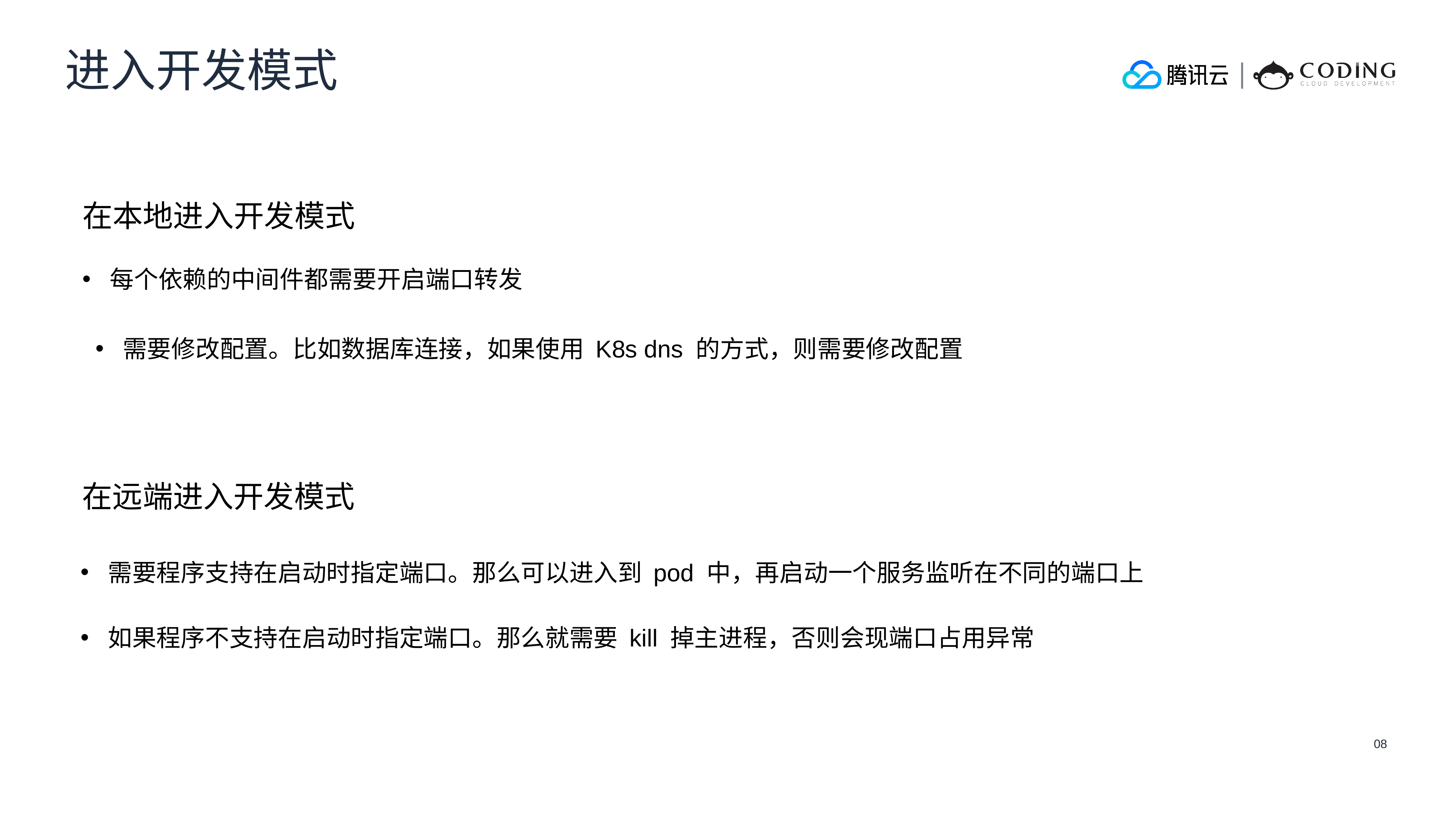

进入开发模式
在本地进入开发模式
每个依赖的中间件都需要开启端口转发
需要修改配置。比如数据库连接，如果使用 K8s dns 的方式，则需要修改配置
在远端进入开发模式
需要程序支持在启动时指定端口。那么可以进入到 pod 中，再启动一个服务监听在不同的端口上
如果程序不支持在启动时指定端口。那么就需要 kill 掉主进程，否则会现端口占用异常
08